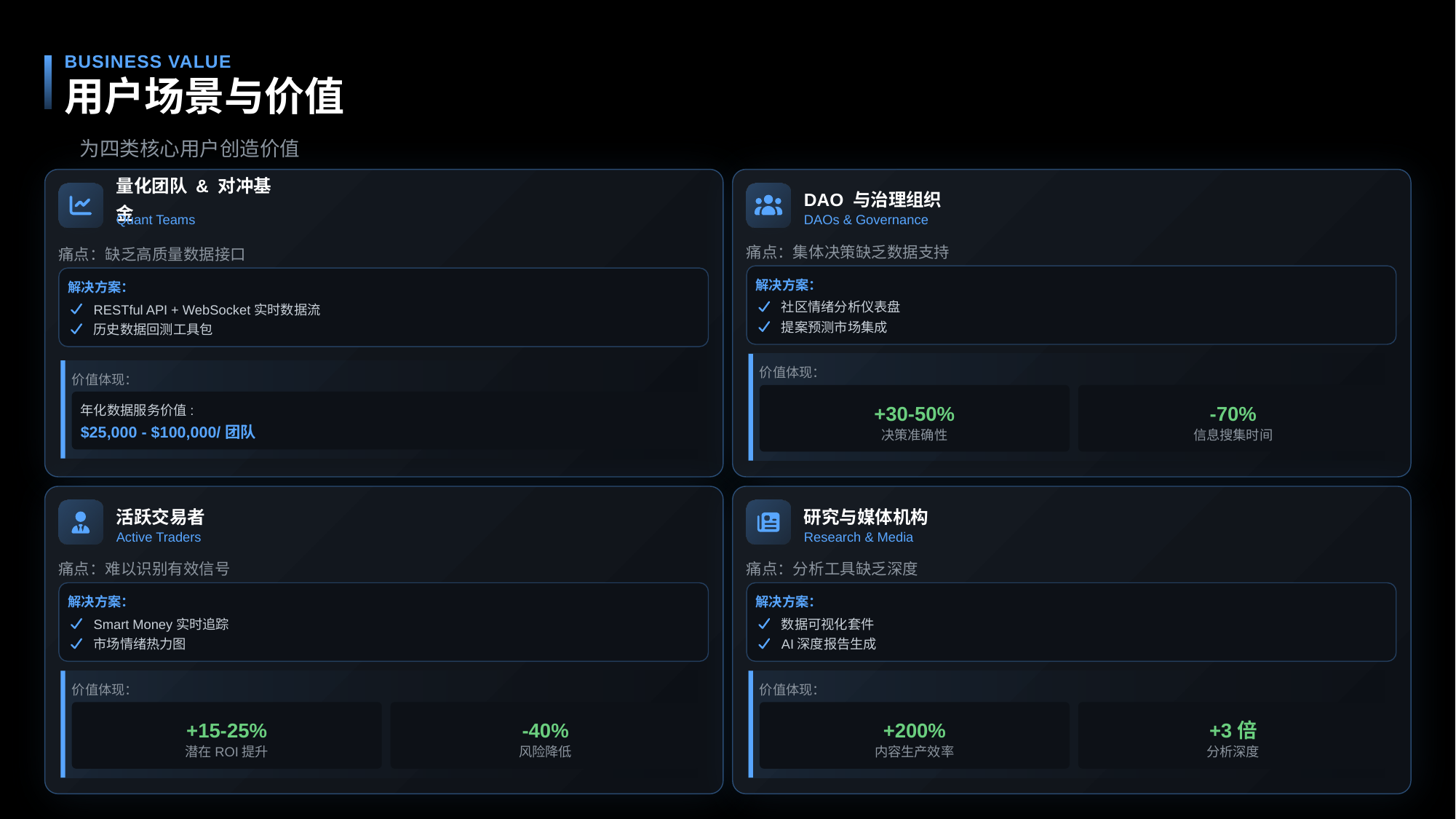

BUSINESS VALUE

用户场景与价值
为四类核心用户创造价值

量化团队 & 对冲基金

DAO 与治理组织

Quant Teams
DAOs & Governance
痛点：集体决策缺乏数据支持
痛点：缺乏高质量数据接口

解决方案：
解决方案：
社区情绪分析仪表盘
RESTful API + WebSocket实时数据流

提案预测市场集成
历史数据回测工具包

价值体现：
价值体现：

+30-50%
-70%
年化数据服务价值:
$25,000 - $100,000/团队
决策准确性
信息搜集时间

活跃交易者

研究与媒体机构

Active Traders
Research & Media
痛点：难以识别有效信号
痛点：分析工具缺乏深度

解决方案：
解决方案：
Smart Money实时追踪
数据可视化套件

市场情绪热力图
AI深度报告生成

价值体现：
价值体现：

+15-25%
-40%
+200%
+3倍
潜在ROI提升
风险降低
内容生产效率
分析深度